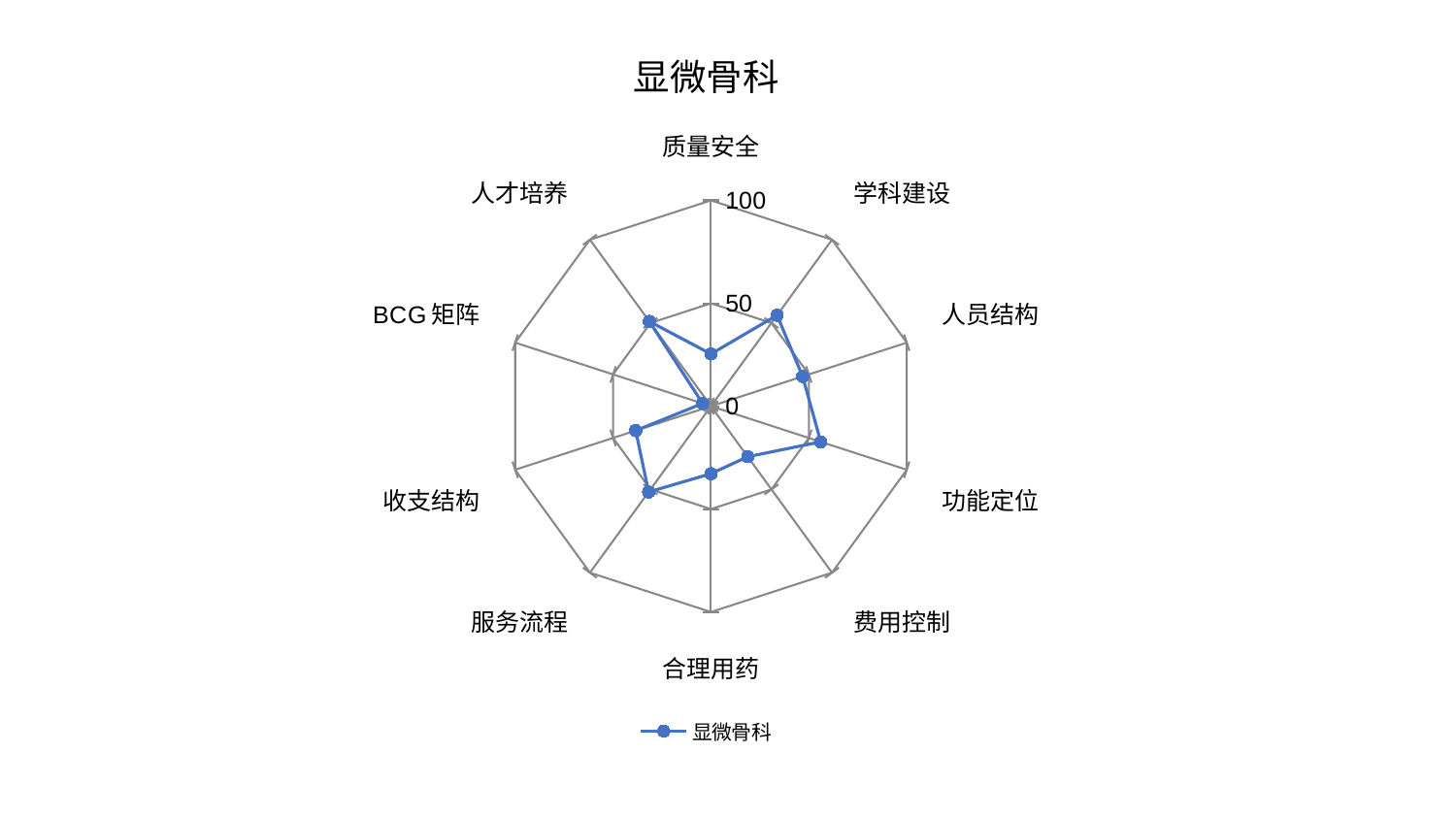

### Chart: 显微骨科

| Category | 显微骨科 |
|---|---|
| 质量安全 | 25.380036177685795 |
| 学科建设 | 54.61445840428798 |
| 人员结构 | 46.81129080342673 |
| 功能定位 | 56.05795880052649 |
| 费用控制 | 30.3636859700249 |
| 合理用药 | 32.816729819911856 |
| 服务流程 | 51.54071386198892 |
| 收支结构 | 38.45092415999363 |
| BCG矩阵 | 4.261132915924579 |
| 人才培养 | 50.920966361351134 |
153